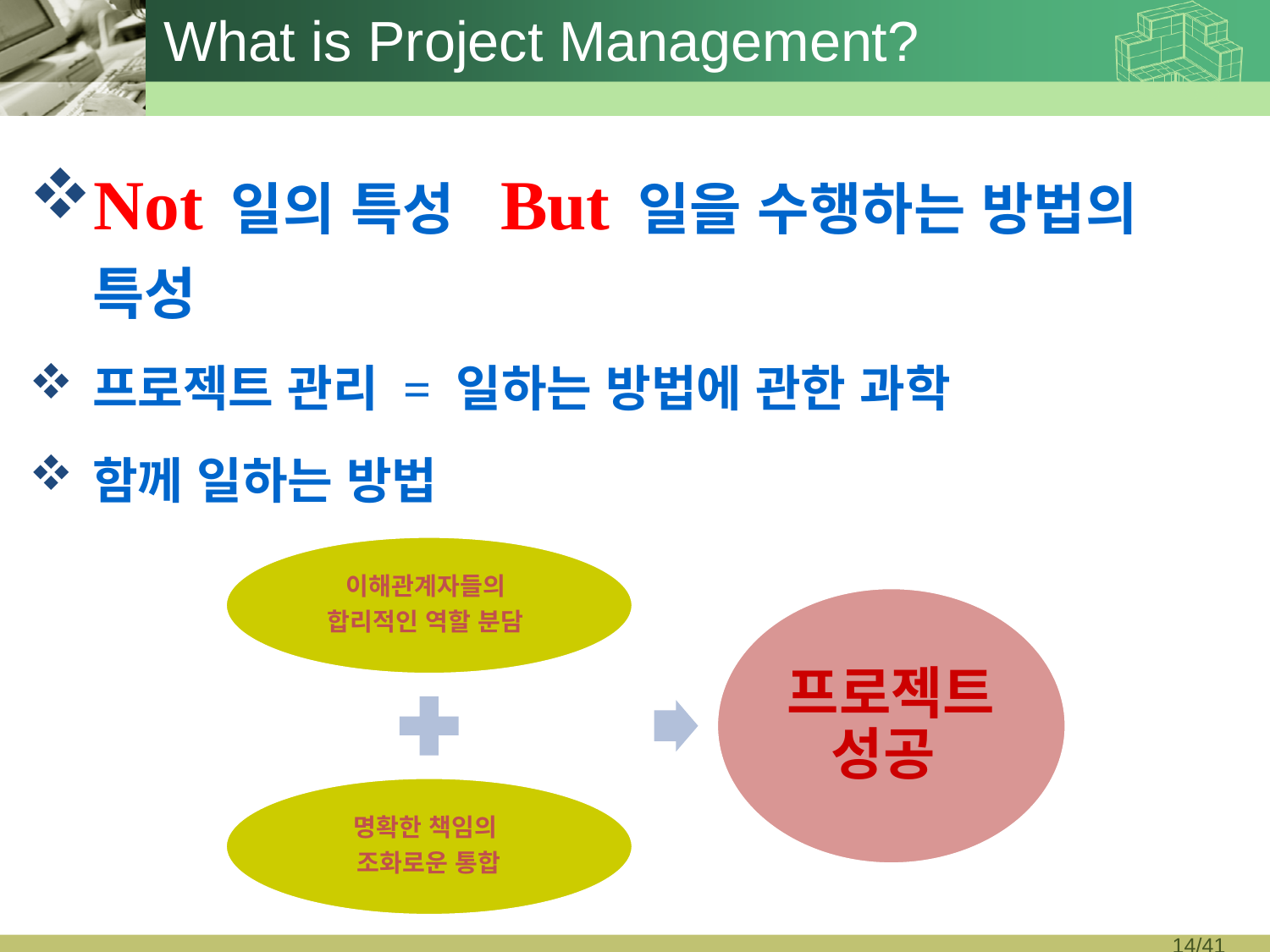

# What is Project Management?
Not 일의 특성  But 일을 수행하는 방법의 특성
프로젝트 관리 = 일하는 방법에 관한 과학
함께 일하는 방법
이해관계자들의
합리적인 역할 분담

명확한 책임의
조화로운 통합

프로젝트 성공